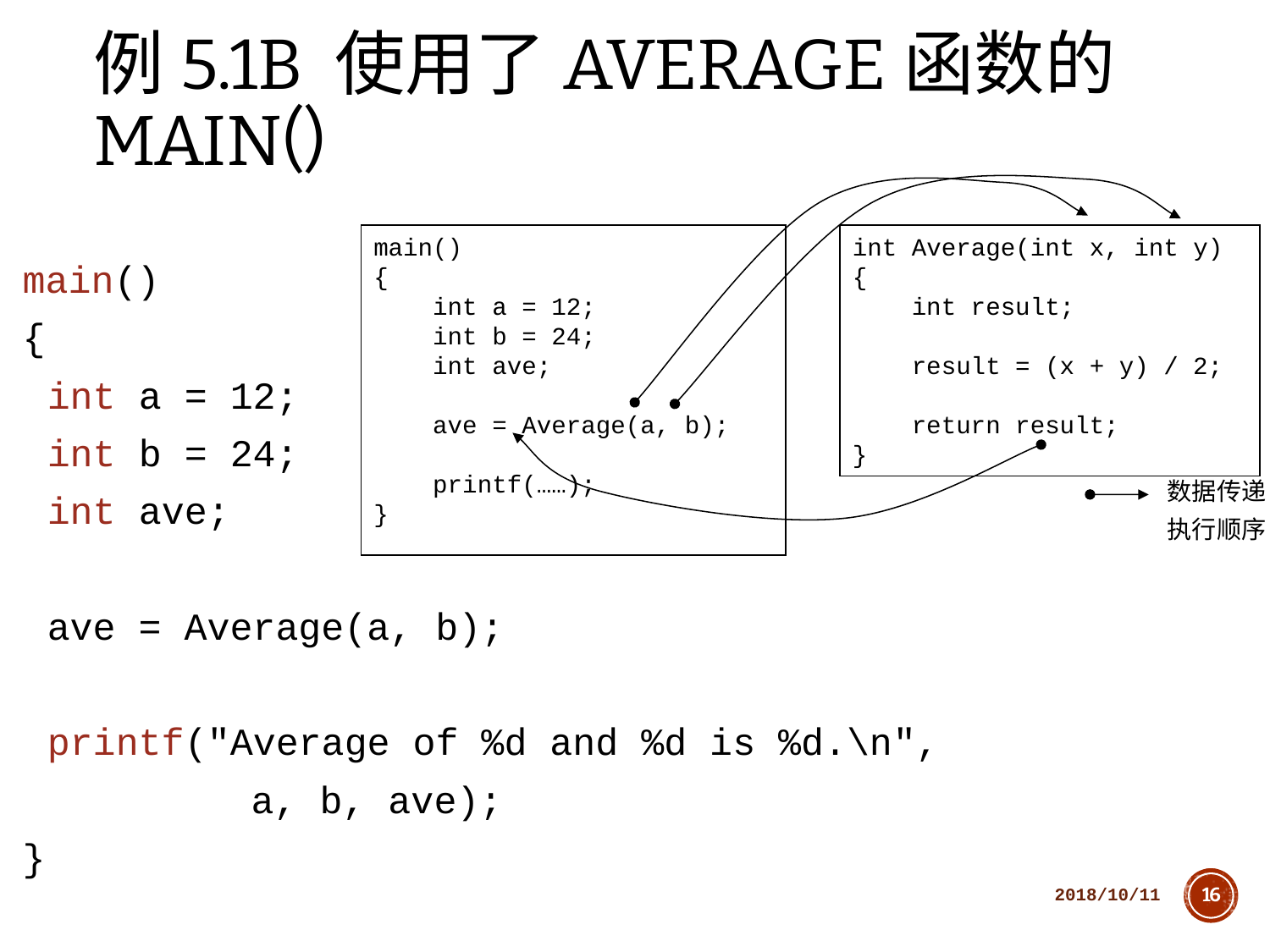

# 例5.1b 使用了Average函数的main()

main()
{
    int a = 12;
    int b = 24;
    int ave;

    ave = Average(a, b);

    printf(……);
}
int Average(int x, int y)
{
    int result;

    result = (x + y) / 2;

    return result;
}

数据传递

执行顺序
main()
{
	int a = 12;
	int b = 24;
	int ave;

	ave = Average(a, b);

	printf("Average of %d and %d is %d.\n",
          a, b, ave);
}
2018/10/11
16